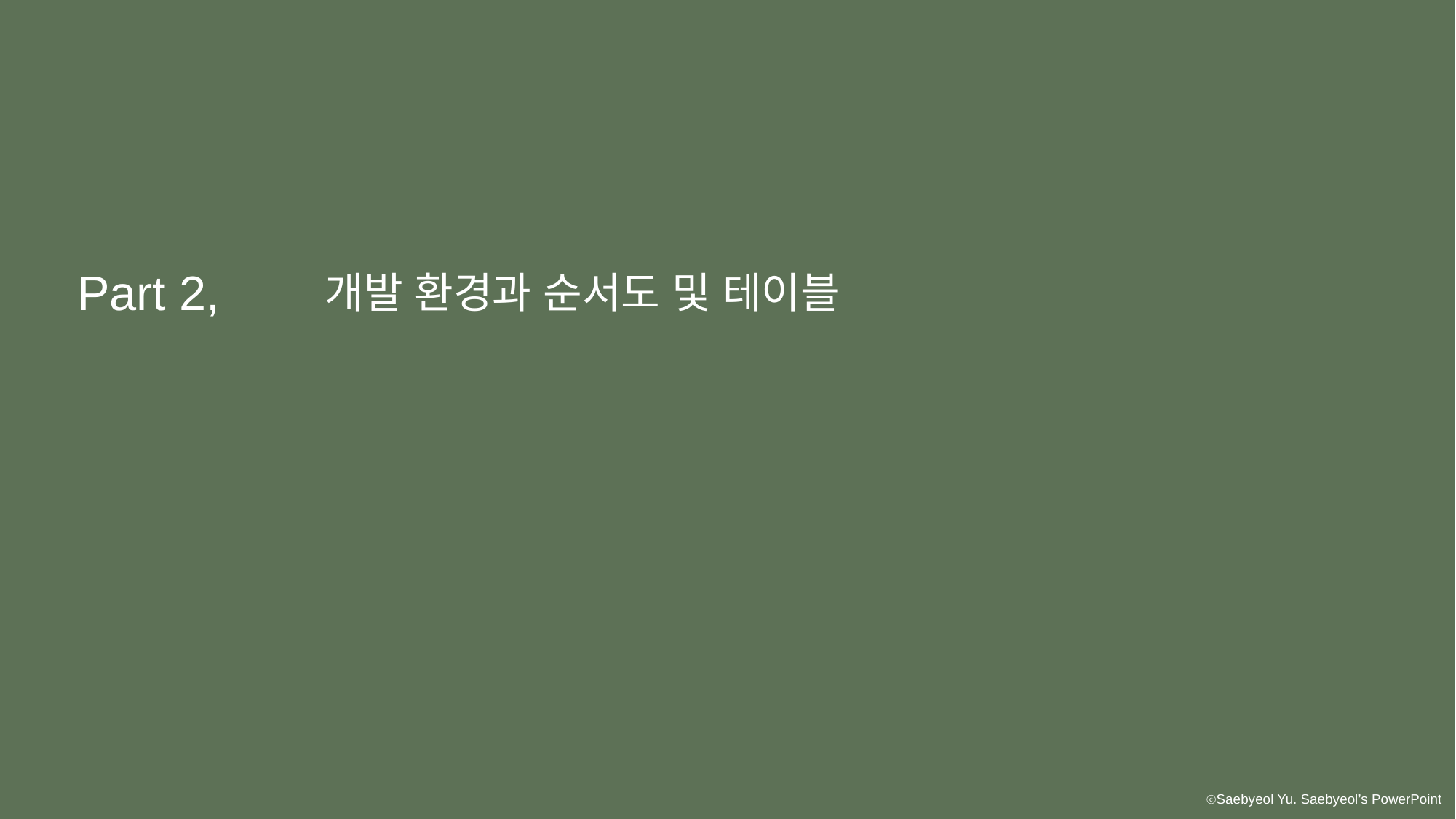

Part 2,
개발 환경과 순서도 및 테이블